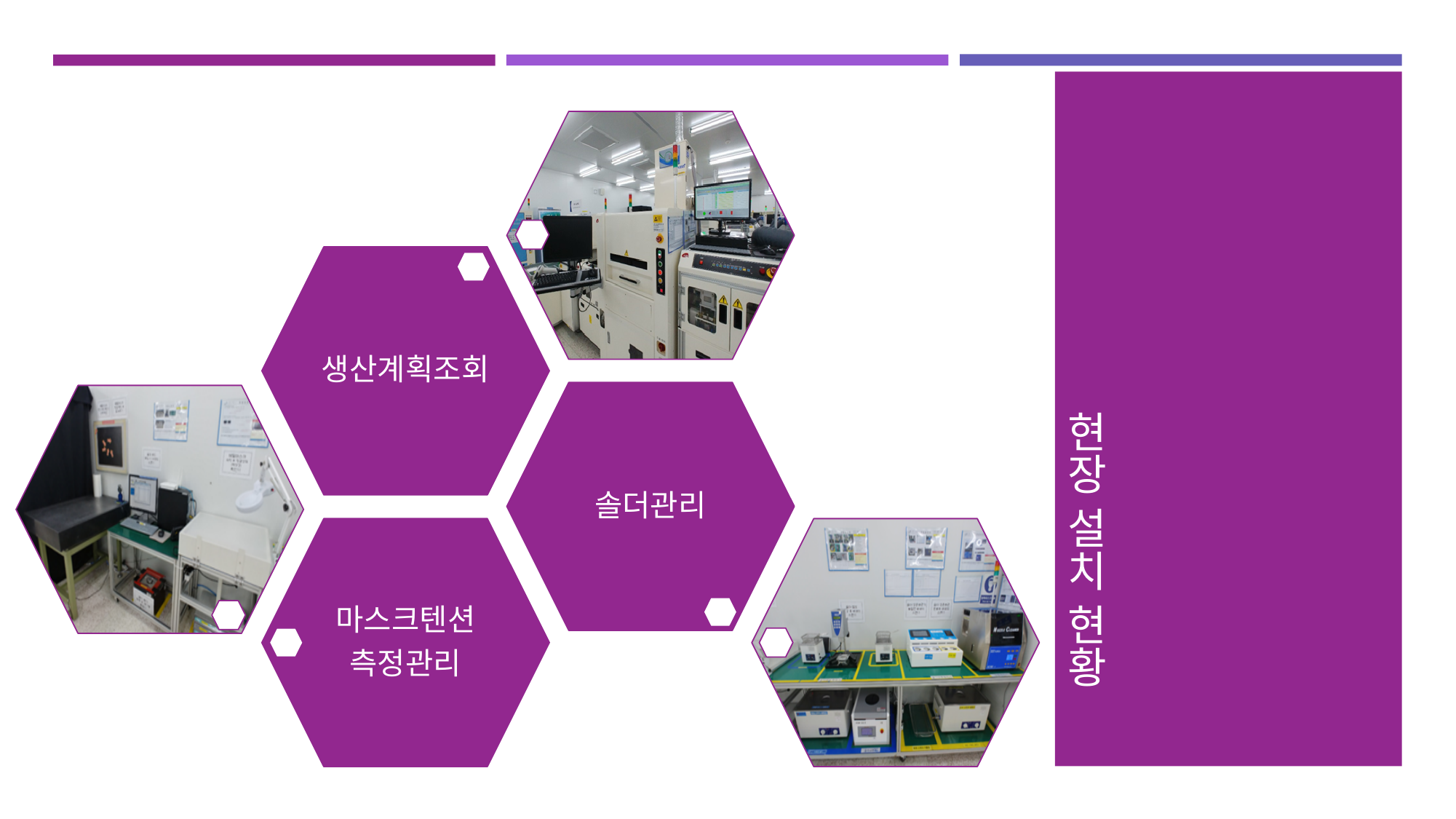

# 현장 설치 현황
마스크텐션
측정관리
솔더관리
생산계획조회